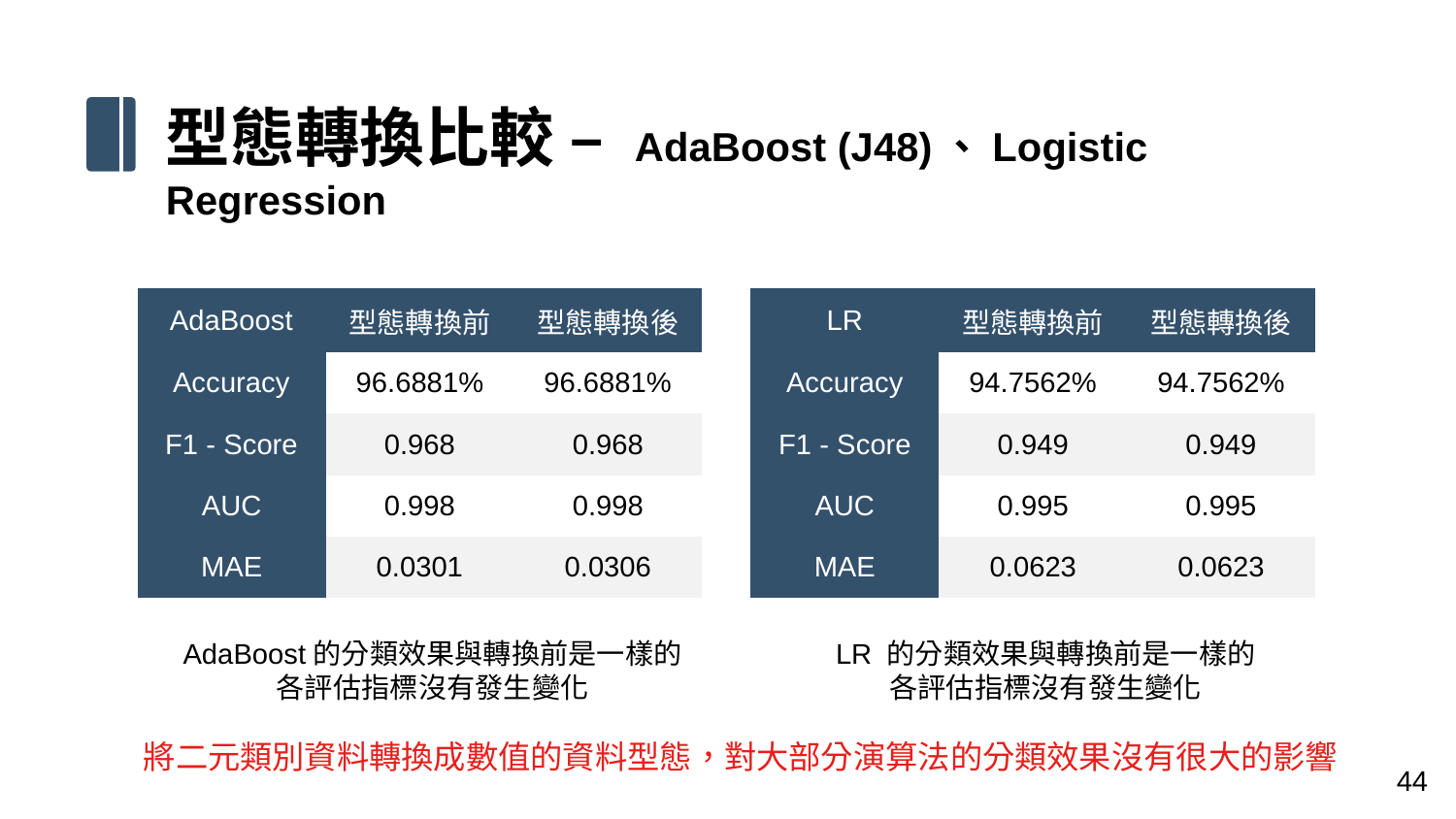

型態轉換比較 – AdaBoost (J48)、Logistic Regression

| AdaBoost | 型態轉換前 | 型態轉換後 |
| --- | --- | --- |
| Accuracy | 96.6881% | 96.6881% |
| F1 - Score | 0.968 | 0.968 |
| AUC | 0.998 | 0.998 |
| MAE | 0.0301 | 0.0306 |
| LR | 型態轉換前 | 型態轉換後 |
| --- | --- | --- |
| Accuracy | 94.7562% | 94.7562% |
| F1 - Score | 0.949 | 0.949 |
| AUC | 0.995 | 0.995 |
| MAE | 0.0623 | 0.0623 |
AdaBoost的分類效果與轉換前是一樣的
各評估指標沒有發生變化
LR 的分類效果與轉換前是一樣的
各評估指標沒有發生變化
將二元類別資料轉換成數值的資料型態，對大部分演算法的分類效果沒有很大的影響
44